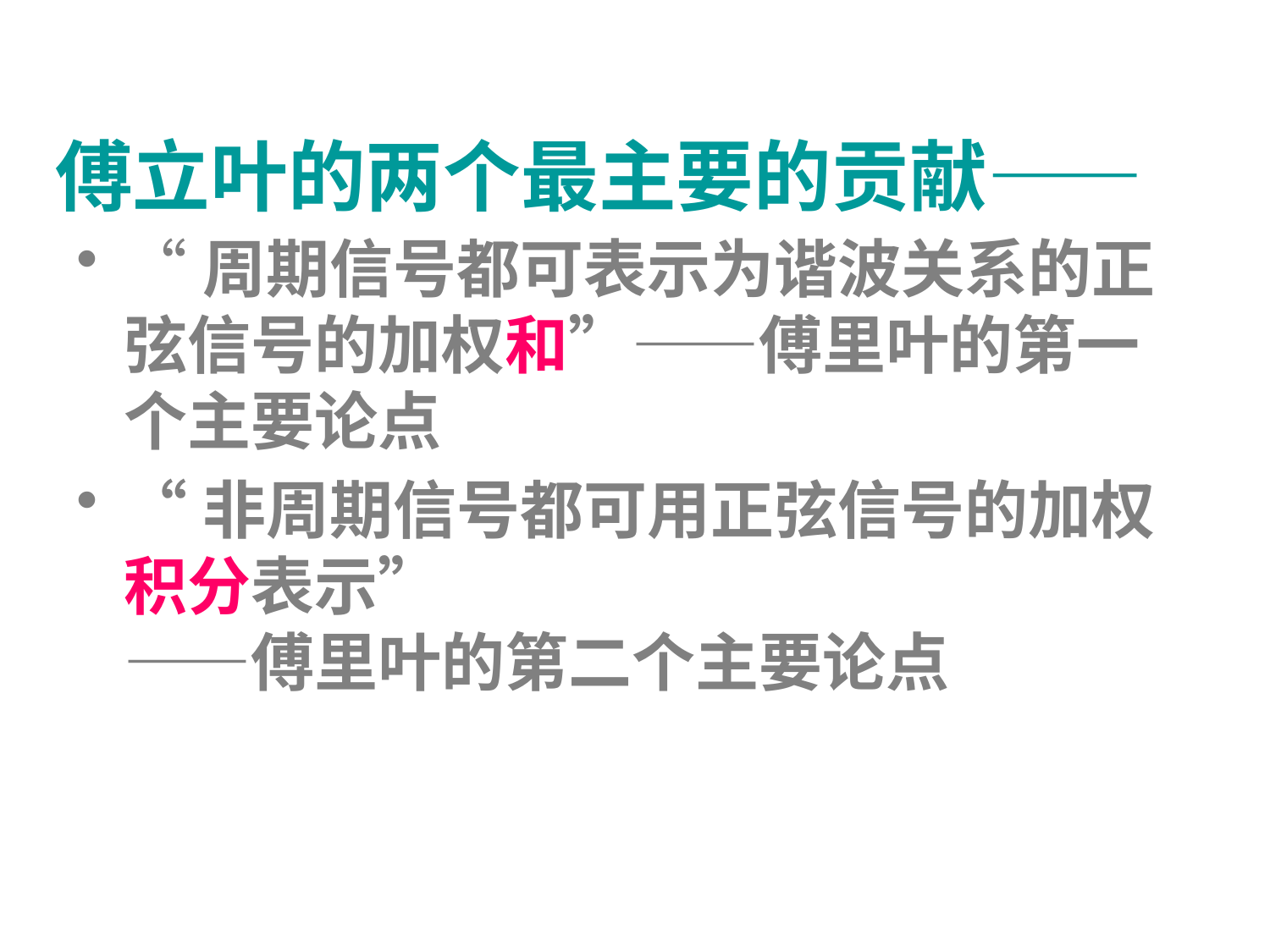

# 傅立叶的两个最主要的贡献——
“周期信号都可表示为谐波关系的正弦信号的加权和”——傅里叶的第一个主要论点
“非周期信号都可用正弦信号的加权积分表示”
——傅里叶的第二个主要论点